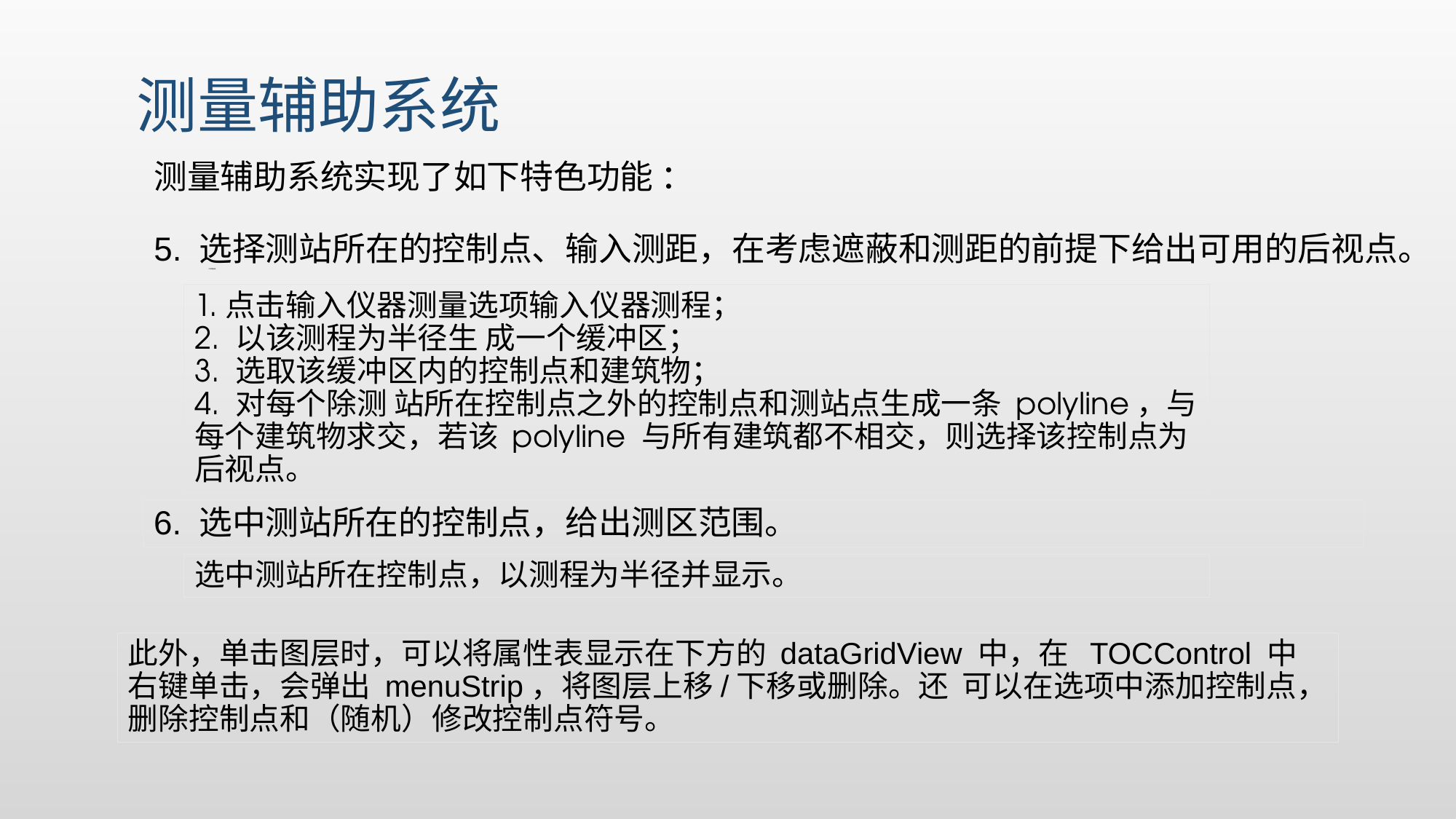

# 测量辅助系统
测量辅助系统实现了如下特色功能 ：

5. 选择测站所在的控制点、输入测距，在考虑遮蔽和测距的前提下给出可用的后视点。
大师傅但是

1.点击输入仪器测量选项输入仪器测程；
2. 以该测程为半径生 成一个缓冲区；
3. 选取该缓冲区内的控制点和建筑物；
4. 对每个除测 站所在控制点之外的控制点和测站点生成一条 polyline，与每个建筑物求交，若该 polyline 与所有建筑都不相交，则选择该控制点为后视点。
6. 选中测站所在的控制点，给出测区范围。
选中测站所在控制点，以测程为半径并显示。
此外，单击图层时，可以将属性表显示在下方的 dataGridView 中，在  TOCControl 中右键单击，会弹出 menuStrip，将图层上移/下移或删除。还  可以在选项中添加控制点，删除控制点和（随机）修改控制点符号。